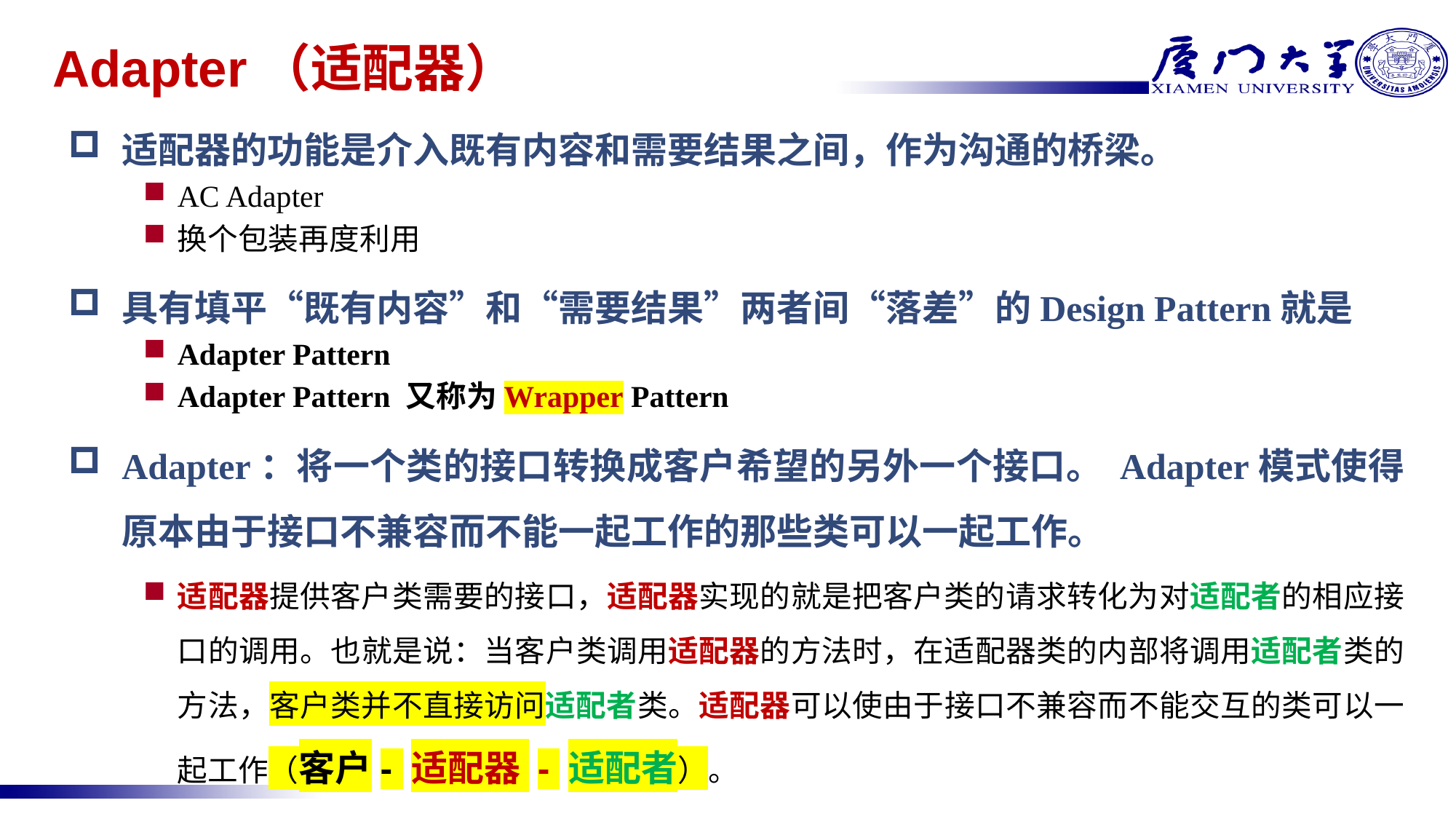

# Adapter（适配器）
适配器的功能是介入既有内容和需要结果之间，作为沟通的桥梁。
AC Adapter
换个包装再度利用
具有填平“既有内容”和“需要结果”两者间“落差”的Design Pattern就是
Adapter Pattern
Adapter Pattern 又称为Wrapper Pattern
Adapter：将一个类的接口转换成客户希望的另外一个接口。 Adapter模式使得原本由于接口不兼容而不能一起工作的那些类可以一起工作。
适配器提供客户类需要的接口，适配器实现的就是把客户类的请求转化为对适配者的相应接口的调用。也就是说：当客户类调用适配器的方法时，在适配器类的内部将调用适配者类的方法，客户类并不直接访问适配者类。适配器可以使由于接口不兼容而不能交互的类可以一起工作（客户- 适配器 - 适配者）。